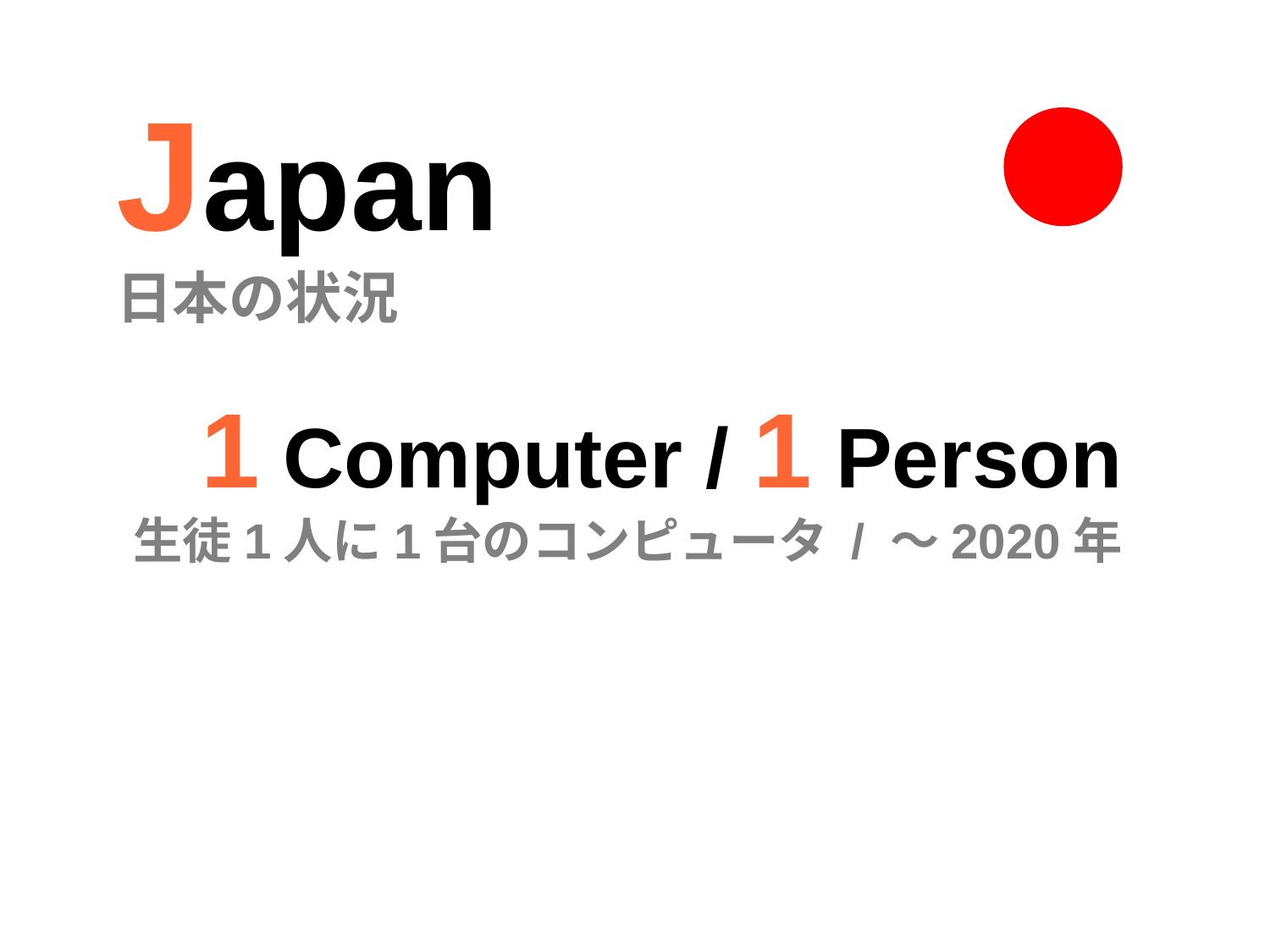

Japan
日本の状況

1 Computer / 1 Person
生徒1人に1台のコンピュータ / ～2020年